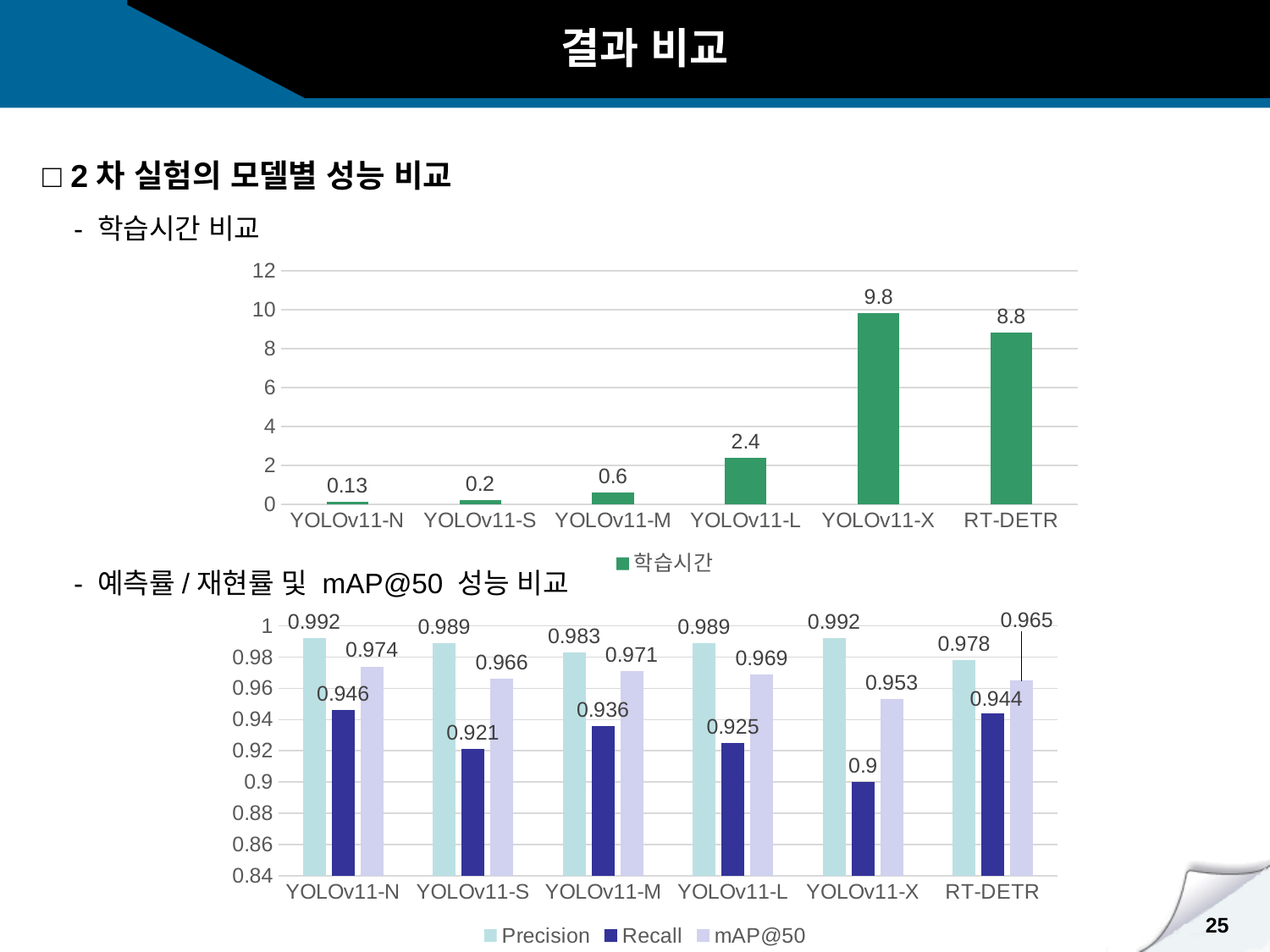

결과 비교
□ 2차 실험의 모델별 성능 비교
    - 학습시간 비교

    - 예측률/재현률 및 mAP@50 성능 비교

### Chart

| Category | 학습시간 |
|---|---|
| YOLOv11-N | 0.13 |
| YOLOv11-S | 0.2 |
| YOLOv11-M | 0.6 |
| YOLOv11-L | 2.4 |
| YOLOv11-X | 9.8 |
| RT-DETR | 8.8 |

### Chart

| Category | Precision | Recall | mAP@50 |
|---|---|---|---|
| YOLOv11-N | 0.992 | 0.946 | 0.974 |
| YOLOv11-S | 0.989 | 0.921 | 0.966 |
| YOLOv11-M | 0.983 | 0.936 | 0.971 |
| YOLOv11-L | 0.989 | 0.925 | 0.969 |
| YOLOv11-X | 0.992 | 0.9 | 0.953 |
| RT-DETR | 0.978 | 0.944 | 0.965 |